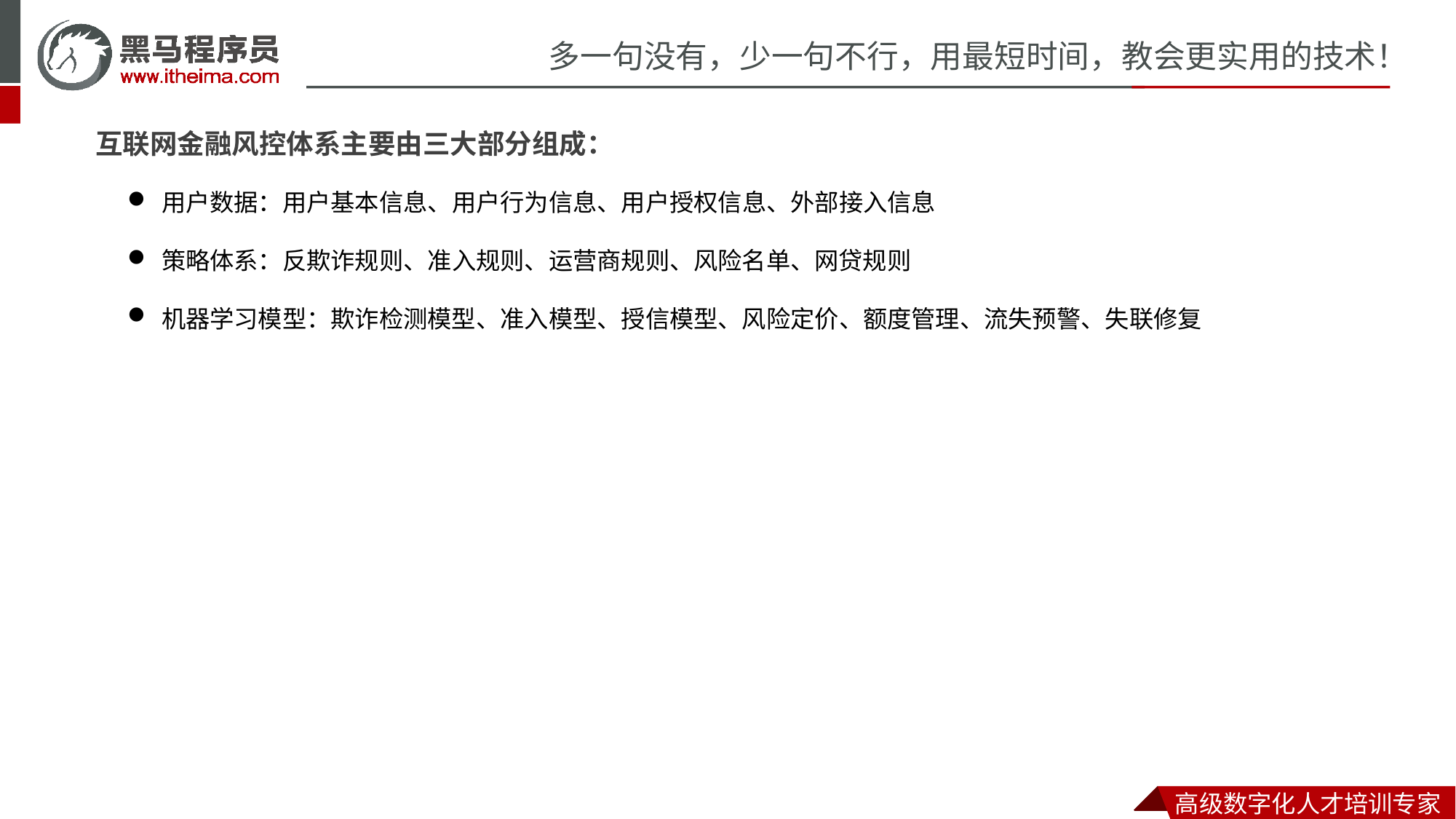

互联网金融风控体系主要由三大部分组成：
用户数据：用户基本信息、用户行为信息、用户授权信息、外部接入信息

策略体系：反欺诈规则、准入规则、运营商规则、风险名单、网贷规则

机器学习模型：欺诈检测模型、准入模型、授信模型、风险定价、额度管理、流失预警、失联修复